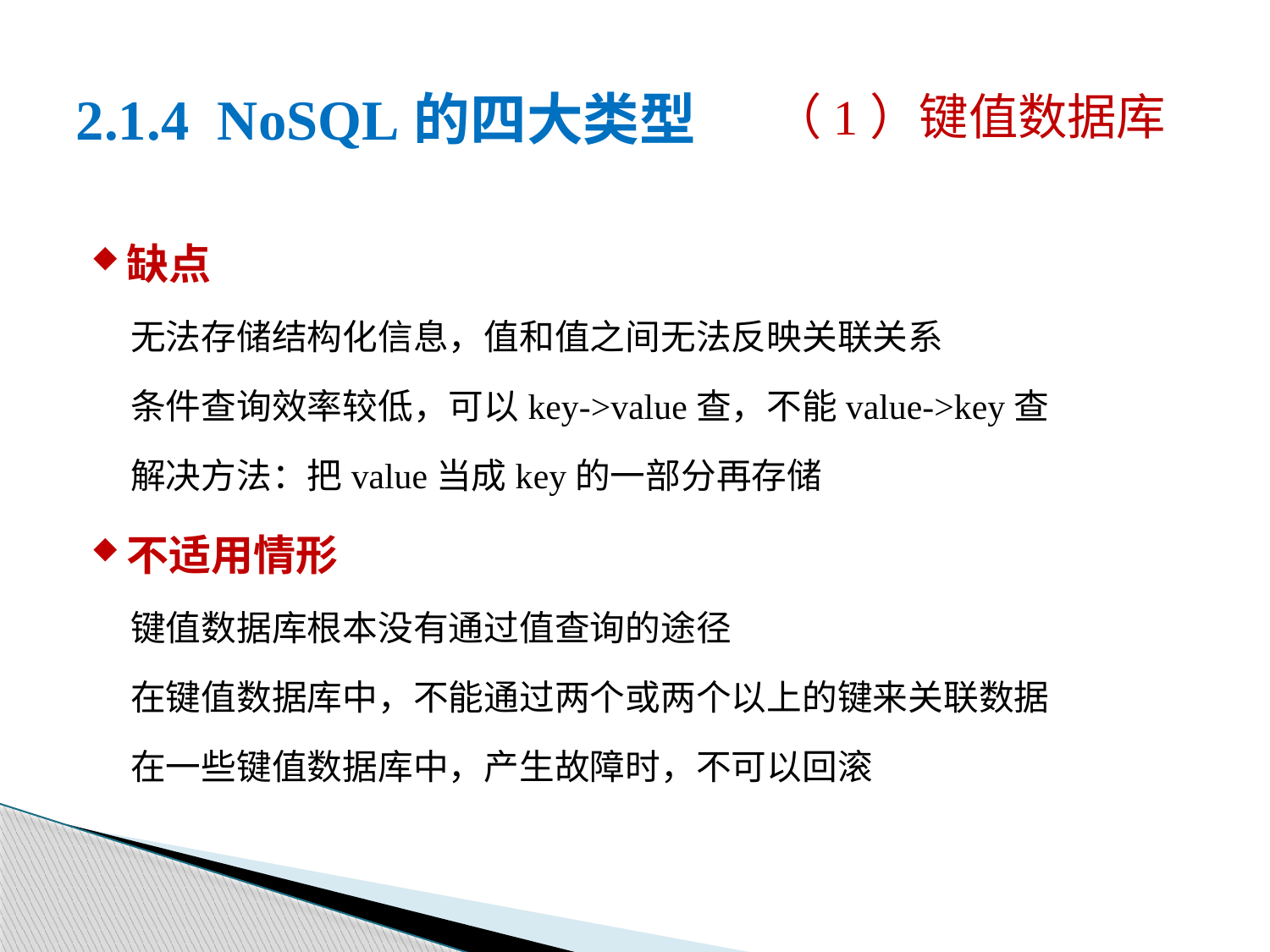

（1）键值数据库
# 2.1.4  NoSQL的四大类型
缺点
无法存储结构化信息，值和值之间无法反映关联关系
条件查询效率较低，可以key->value查，不能value->key查
解决方法：把value当成key的一部分再存储
不适用情形
键值数据库根本没有通过值查询的途径
在键值数据库中，不能通过两个或两个以上的键来关联数据
在一些键值数据库中，产生故障时，不可以回滚